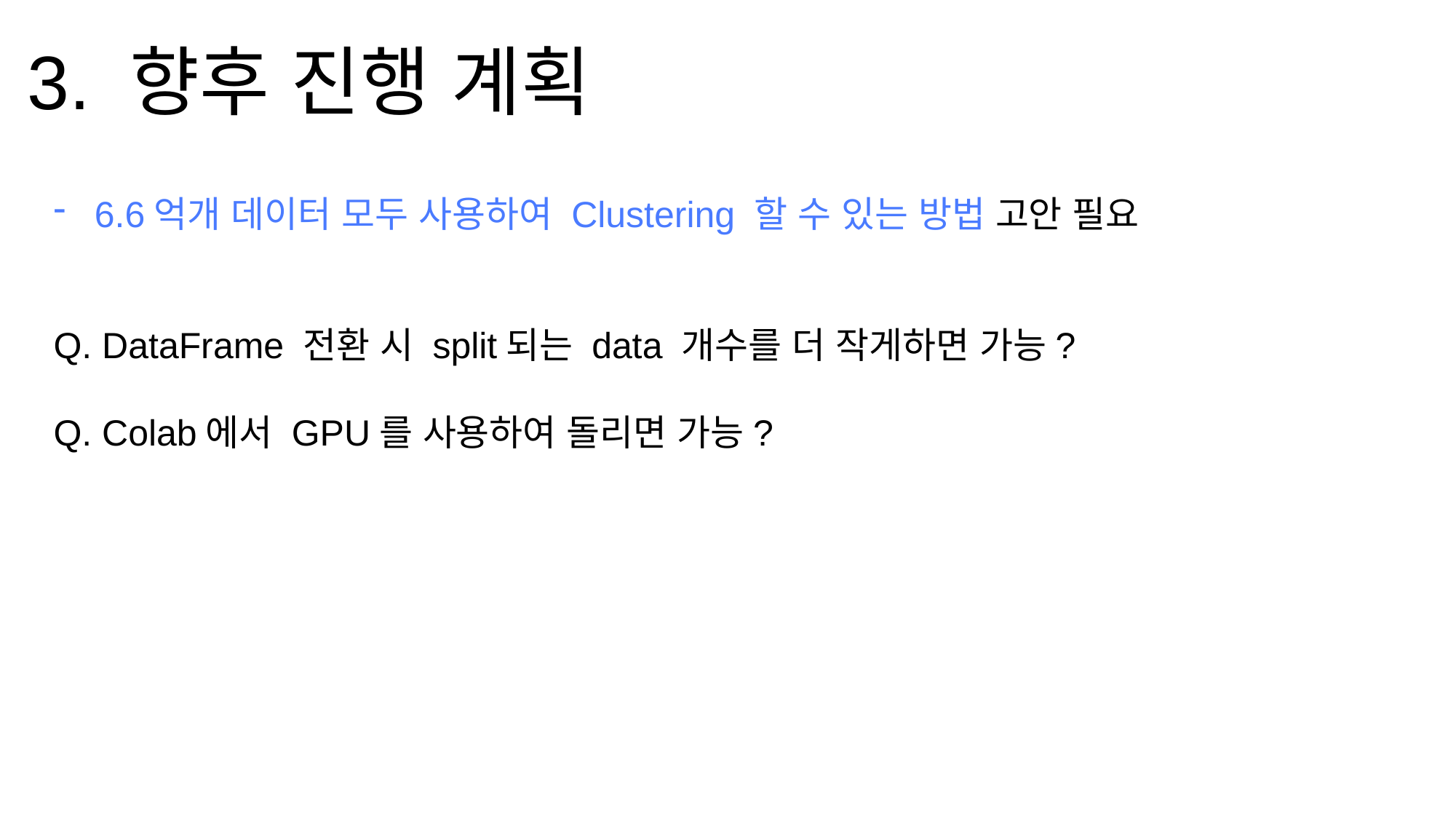

3. 향후 진행 계획

6.6억개 데이터 모두 사용하여 Clustering 할 수 있는 방법 고안 필요

Q. DataFrame 전환 시 split되는 data 개수를 더 작게하면 가능?

Q. Colab에서 GPU를 사용하여 돌리면 가능?